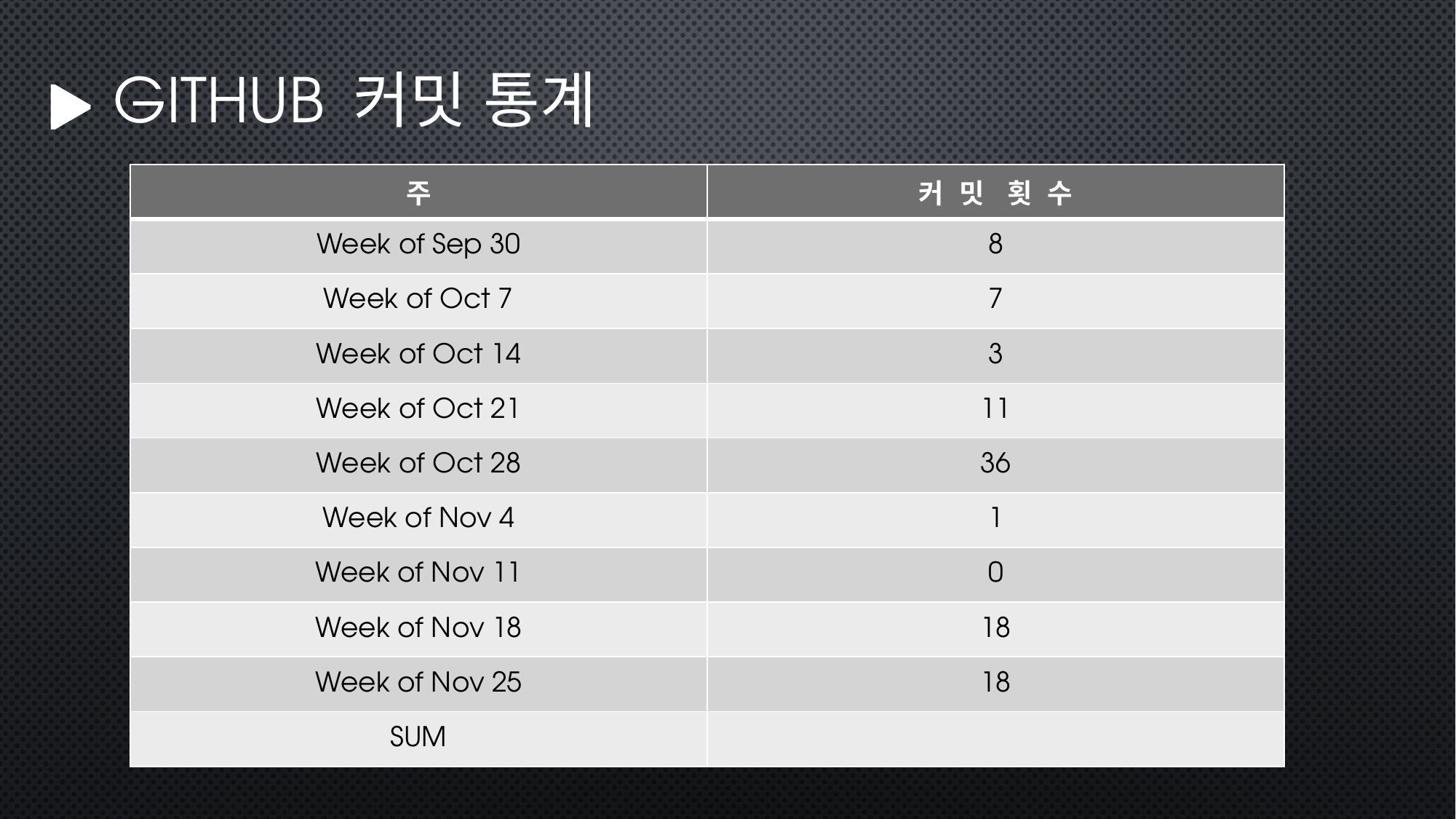

# ▶ Github 커밋 통계
| 주 | 커 밋 횟 수 |
| --- | --- |
| Week of Sep 30 | 8 |
| Week of Oct 7 | 7 |
| Week of Oct 14 | 3 |
| Week of Oct 21 | 11 |
| Week of Oct 28 | 36 |
| Week of Nov 4 | 1 |
| Week of Nov 11 | 0 |
| Week of Nov 18 | 18 |
| Week of Nov 25 | 18 |
| SUM |  |